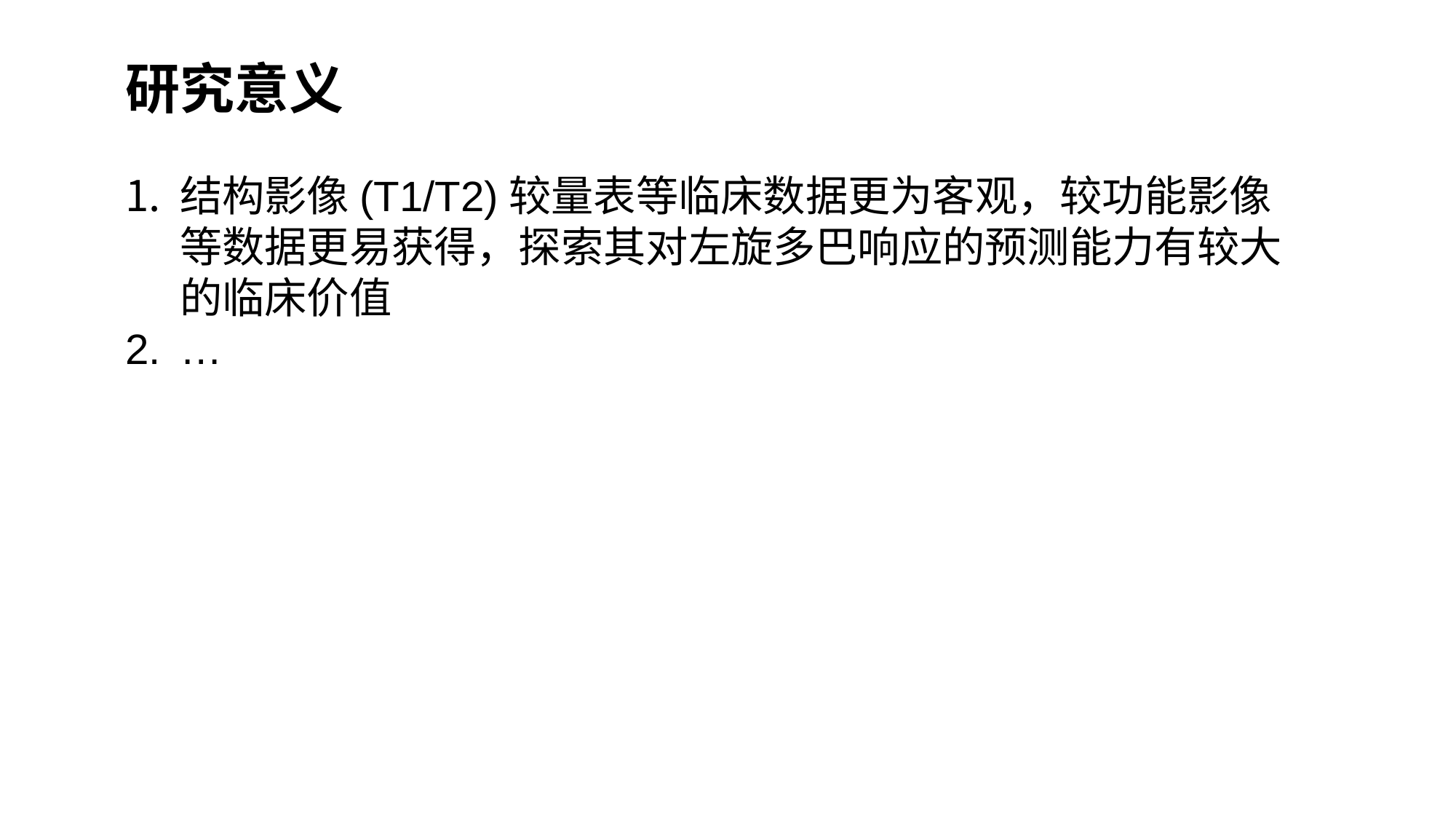

研究意义
结构影像(T1/T2)较量表等临床数据更为客观，较功能影像等数据更易获得，探索其对左旋多巴响应的预测能力有较大的临床价值
…